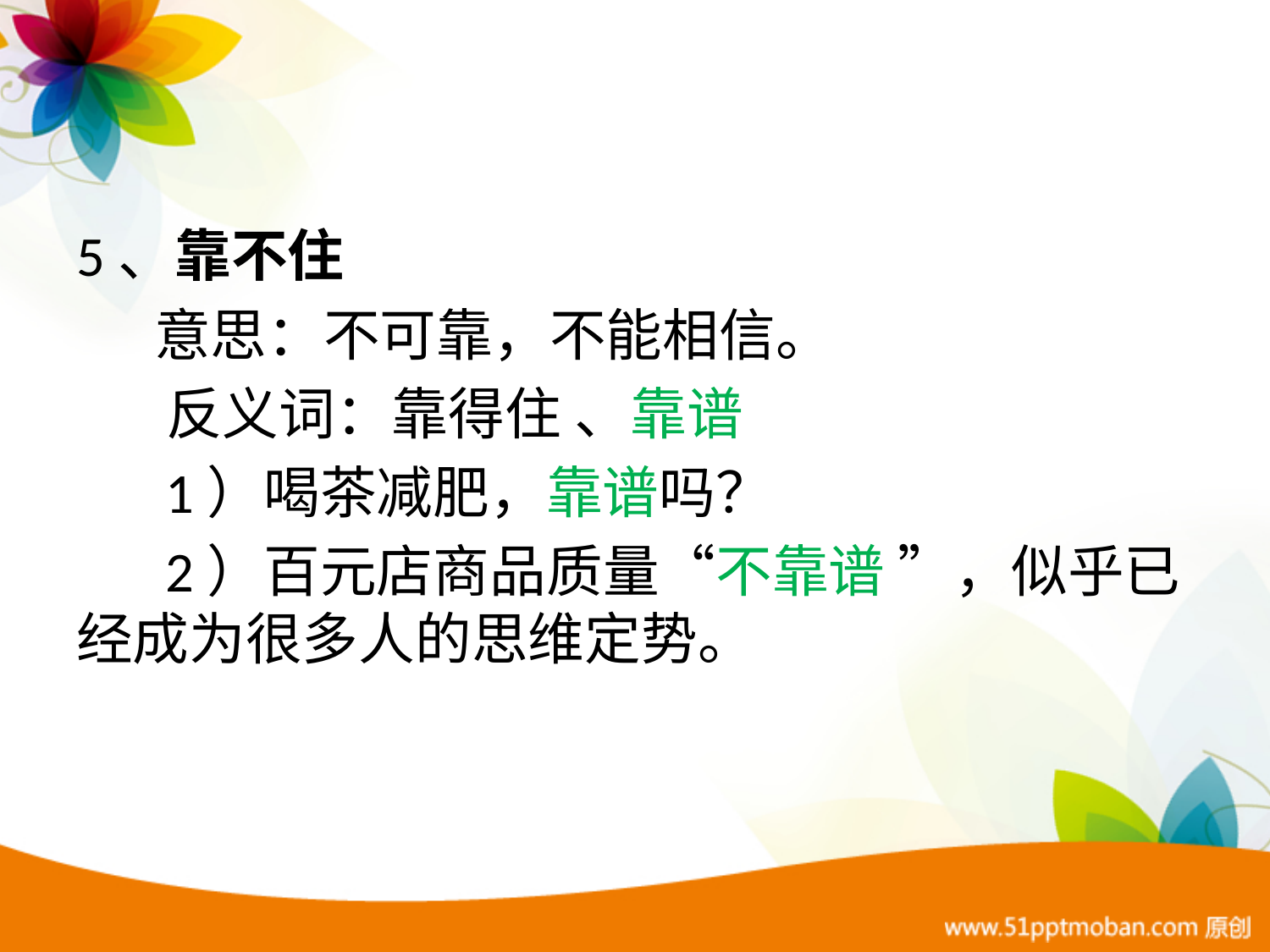

5、靠不住
     意思：不可靠，不能相信。
      反义词：靠得住 、靠谱
       1）喝茶减肥，靠谱吗？
       2）百元店商品质量“不靠谱 ”，似乎已经成为很多人的思维定势。